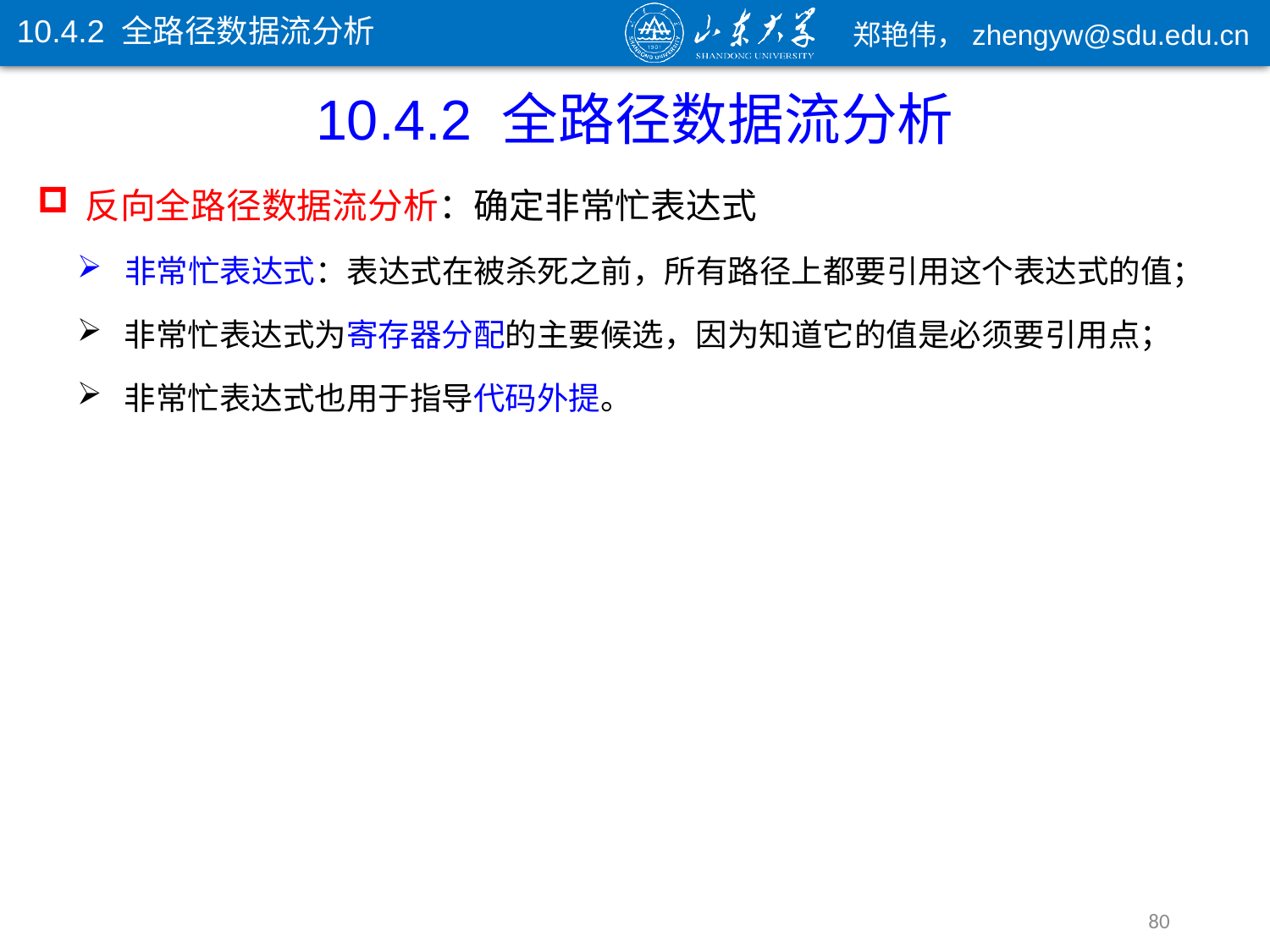

10.4.2 全路径数据流分析
10.4.2 全路径数据流分析
反向全路径数据流分析：确定非常忙表达式
非常忙表达式：表达式在被杀死之前，所有路径上都要引用这个表达式的值；
非常忙表达式为寄存器分配的主要候选，因为知道它的值是必须要引用点；
非常忙表达式也用于指导代码外提。
80